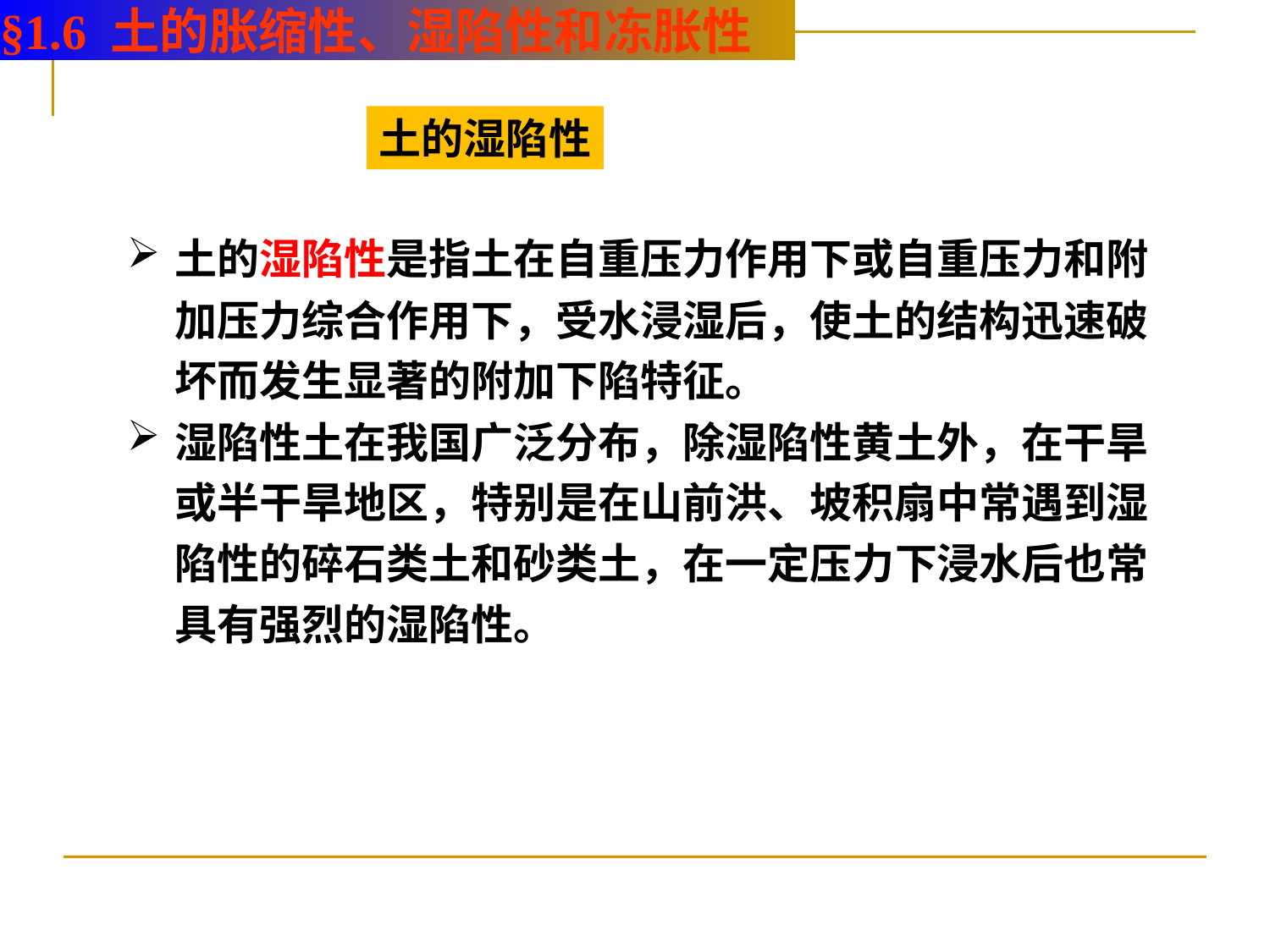

§1.6 土的胀缩性、湿陷性和冻胀性
土的湿陷性
土的湿陷性是指土在自重压力作用下或自重压力和附加压力综合作用下，受水浸湿后，使土的结构迅速破坏而发生显著的附加下陷特征。
湿陷性土在我国广泛分布，除湿陷性黄土外，在干旱或半干旱地区，特别是在山前洪、坡积扇中常遇到湿陷性的碎石类土和砂类土，在一定压力下浸水后也常具有强烈的湿陷性。